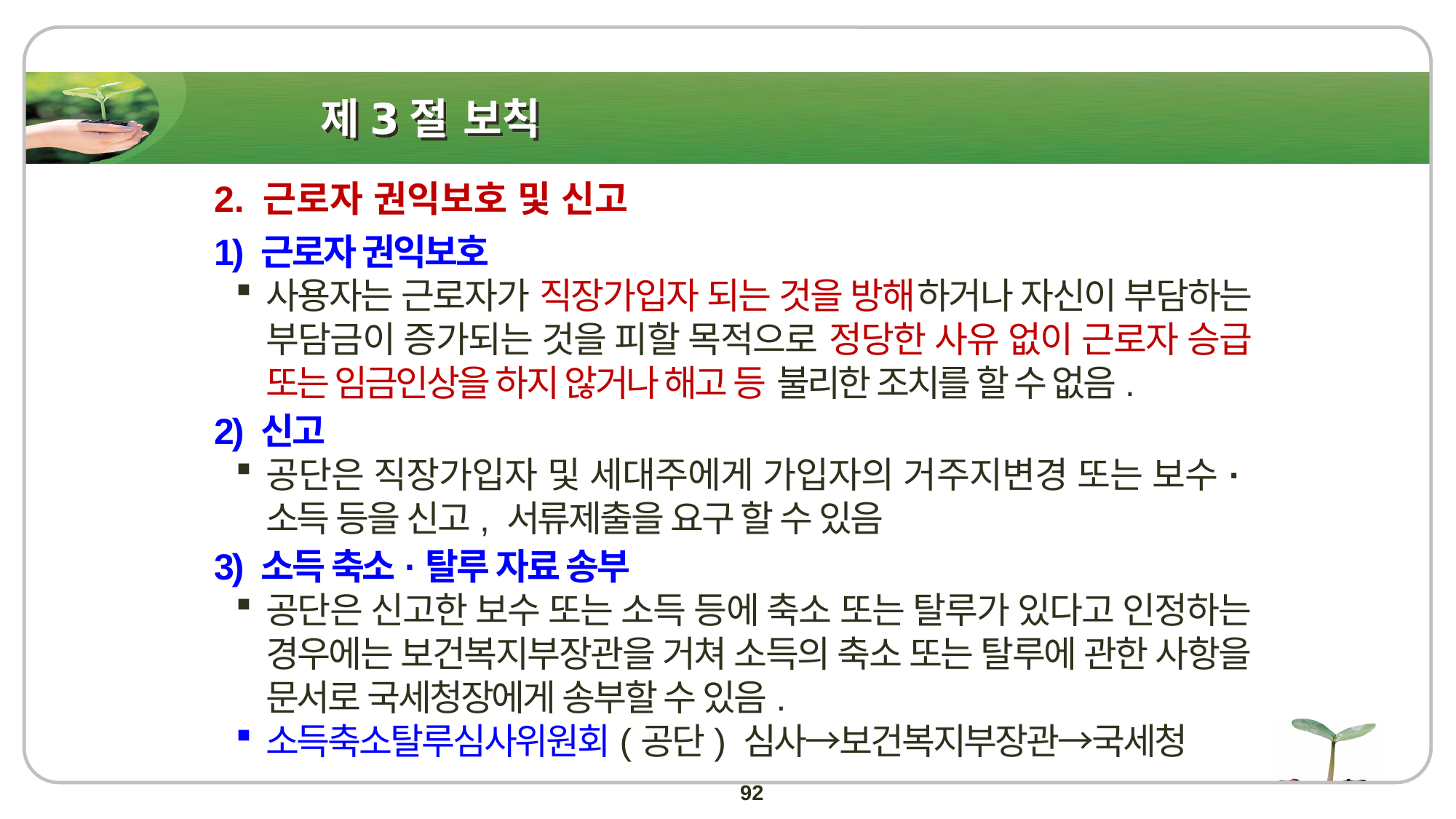

# 제3절 보칙
2. 근로자 권익보호 및 신고
1) 근로자 권익보호
사용자는 근로자가 직장가입자 되는 것을 방해하거나 자신이 부담하는 부담금이 증가되는 것을 피할 목적으로 정당한 사유 없이 근로자 승급 또는 임금인상을 하지 않거나 해고 등 불리한 조치를 할 수 없음.
2) 신고
공단은 직장가입자 및 세대주에게 가입자의 거주지변경 또는 보수·소득 등을 신고, 서류제출을 요구 할 수 있음
3) 소득 축소·탈루 자료 송부
공단은 신고한 보수 또는 소득 등에 축소 또는 탈루가 있다고 인정하는 경우에는 보건복지부장관을 거쳐 소득의 축소 또는 탈루에 관한 사항을 문서로 국세청장에게 송부할 수 있음.
소득축소탈루심사위원회(공단) 심사→보건복지부장관→국세청
92